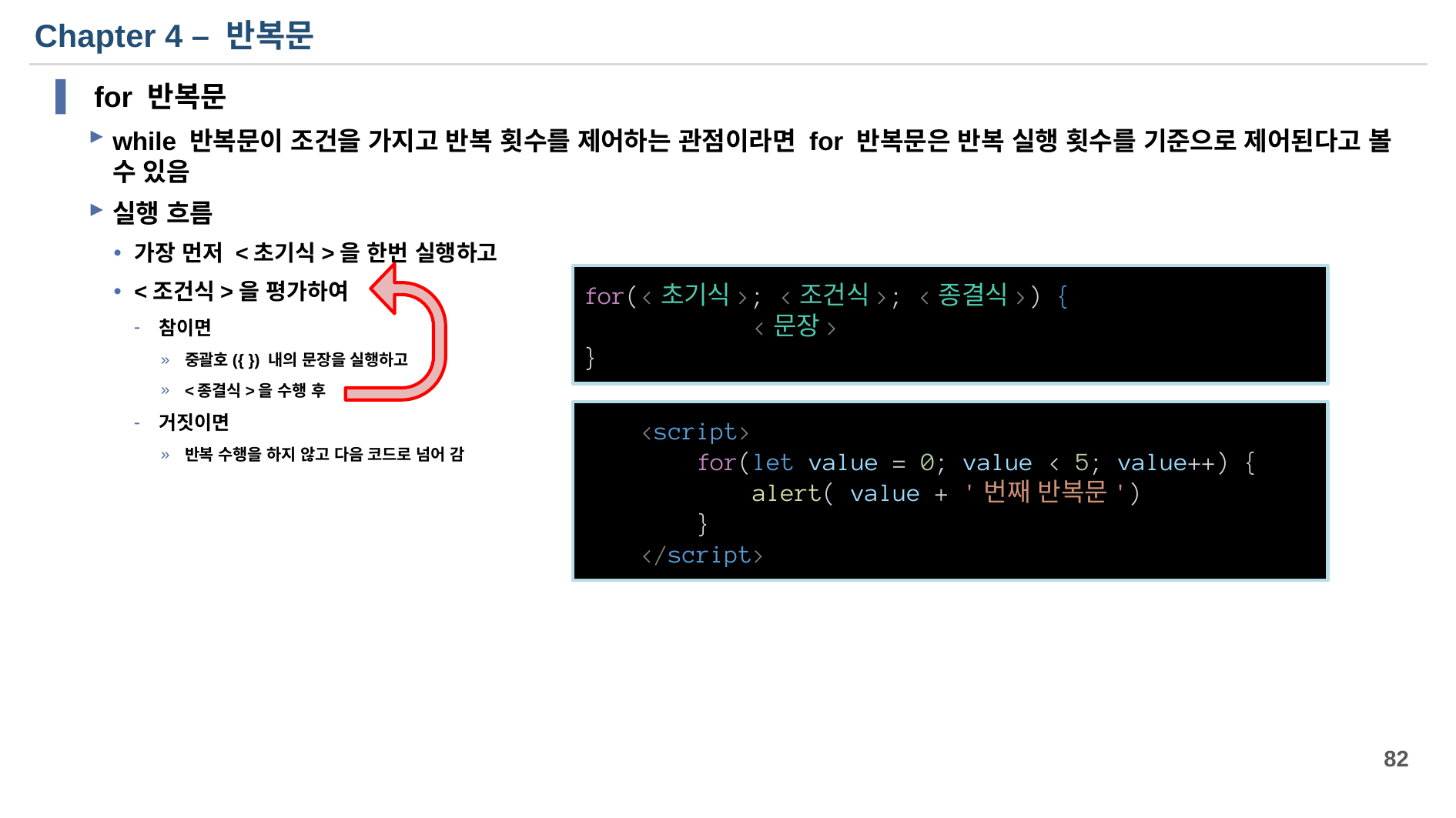

# Chapter 4 – 반복문
 for 반복문
while 반복문이 조건을 가지고 반복 횟수를 제어하는 관점이라면 for 반복문은 반복 실행 횟수를 기준으로 제어된다고 볼 수 있음
실행 흐름
가장 먼저 <초기식>을 한번 실행하고
<조건식>을 평가하여
참이면
중괄호({ }) 내의 문장을 실행하고
<종결식>을 수행 후
거짓이면
반복 수행을 하지 않고 다음 코드로 넘어 감

for(<초기식>; <조건식>; <종결식>) {
            <문장>
}

    <script>
        for(let value = 0; value < 5; value++) {
            alert( value + '번째 반복문')
        }
    </script>
82